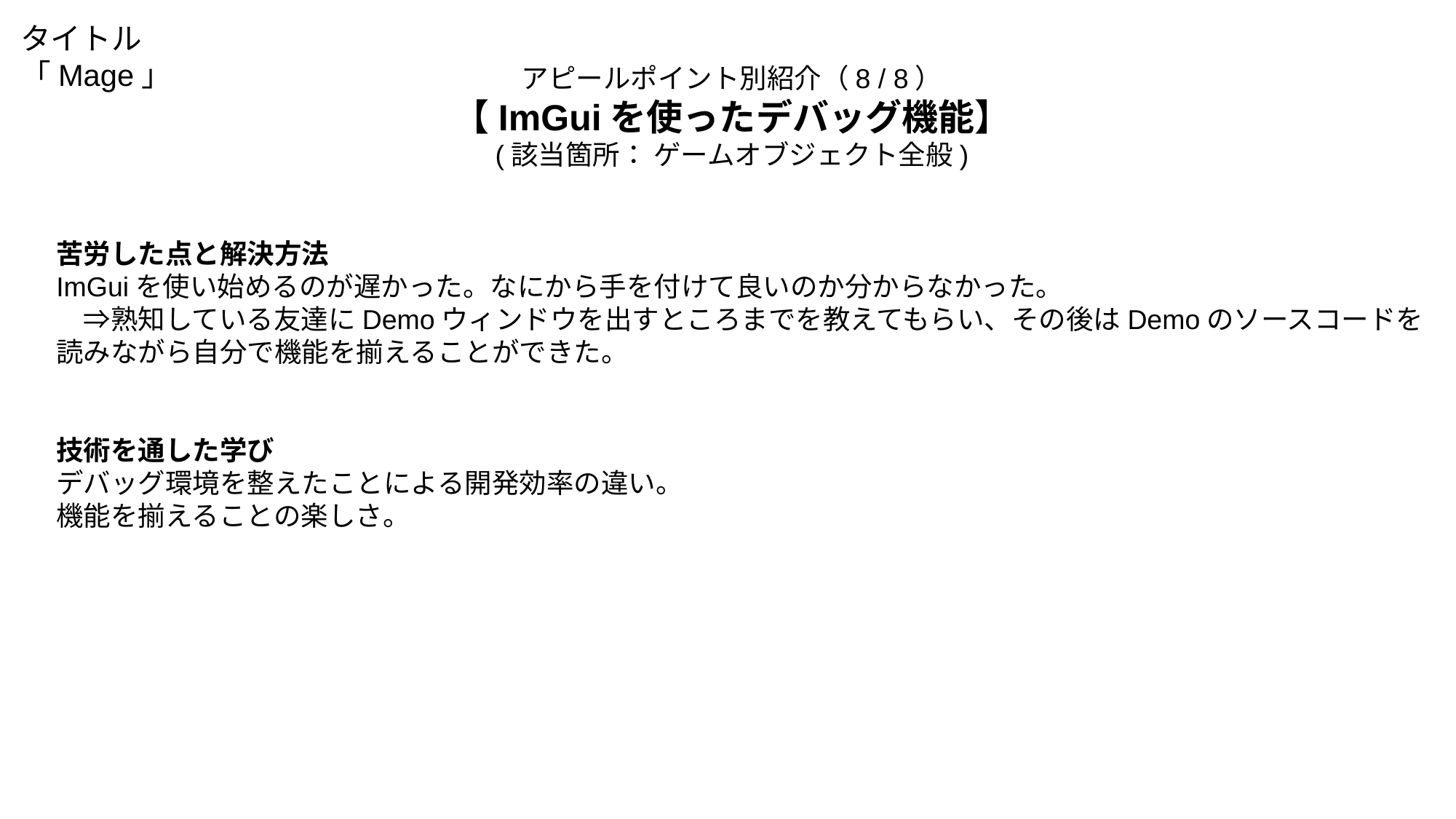

タイトル「Mage」
アピールポイント別紹介（8 / 8）
【ImGuiを使ったデバッグ機能】
(該当箇所： ゲームオブジェクト全般)
苦労した点と解決方法
ImGuiを使い始めるのが遅かった。なにから手を付けて良いのか分からなかった。
　⇒熟知している友達にDemoウィンドウを出すところまでを教えてもらい、その後はDemoのソースコードを読みながら自分で機能を揃えることができた。

技術を通した学び
デバッグ環境を整えたことによる開発効率の違い。
機能を揃えることの楽しさ。